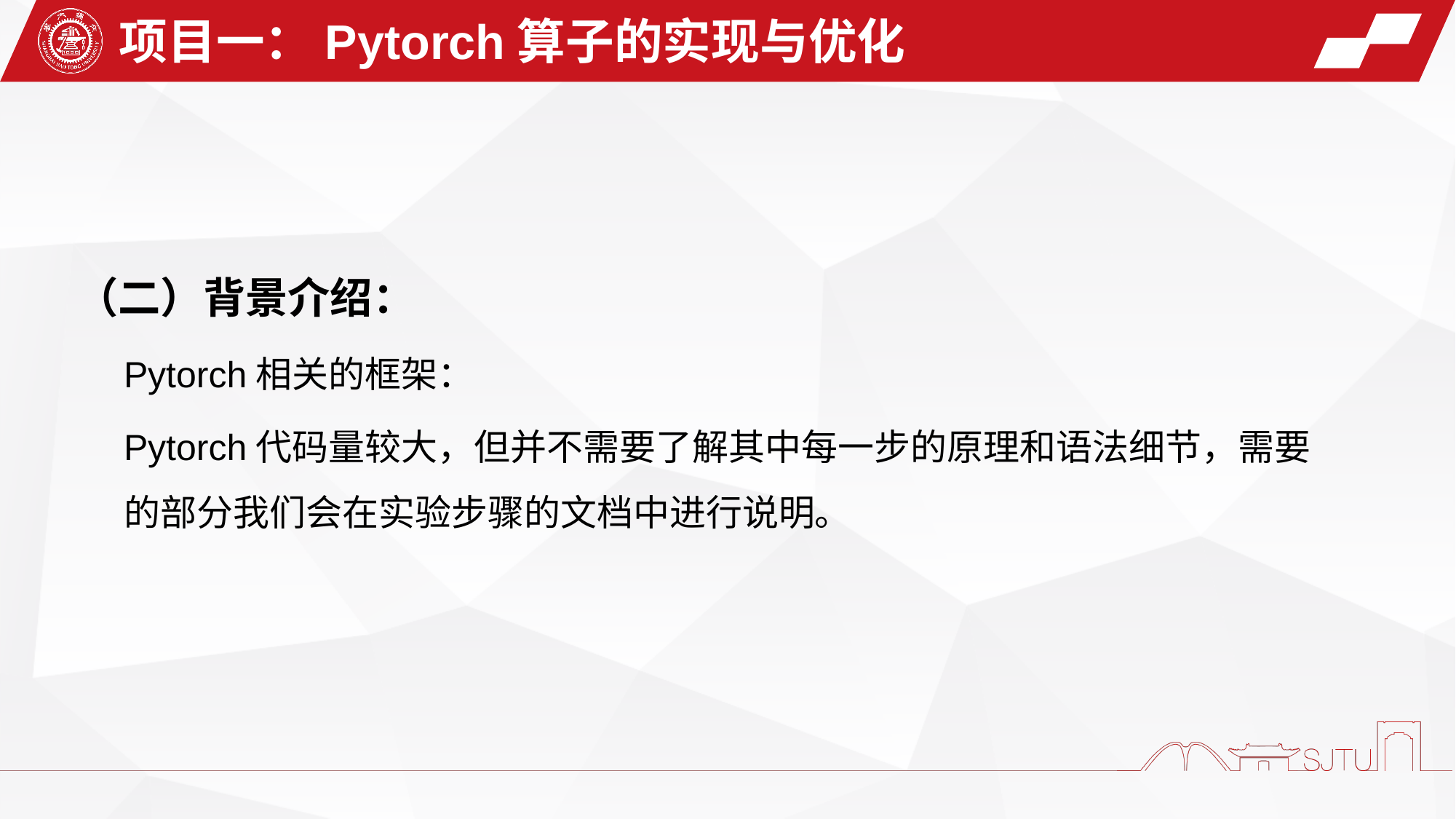

（二）背景介绍：
Pytorch相关的框架：
Pytorch代码量较大，但并不需要了解其中每一步的原理和语法细节，需要的部分我们会在实验步骤的文档中进行说明。
项目一：Pytorch算子的实现与优化